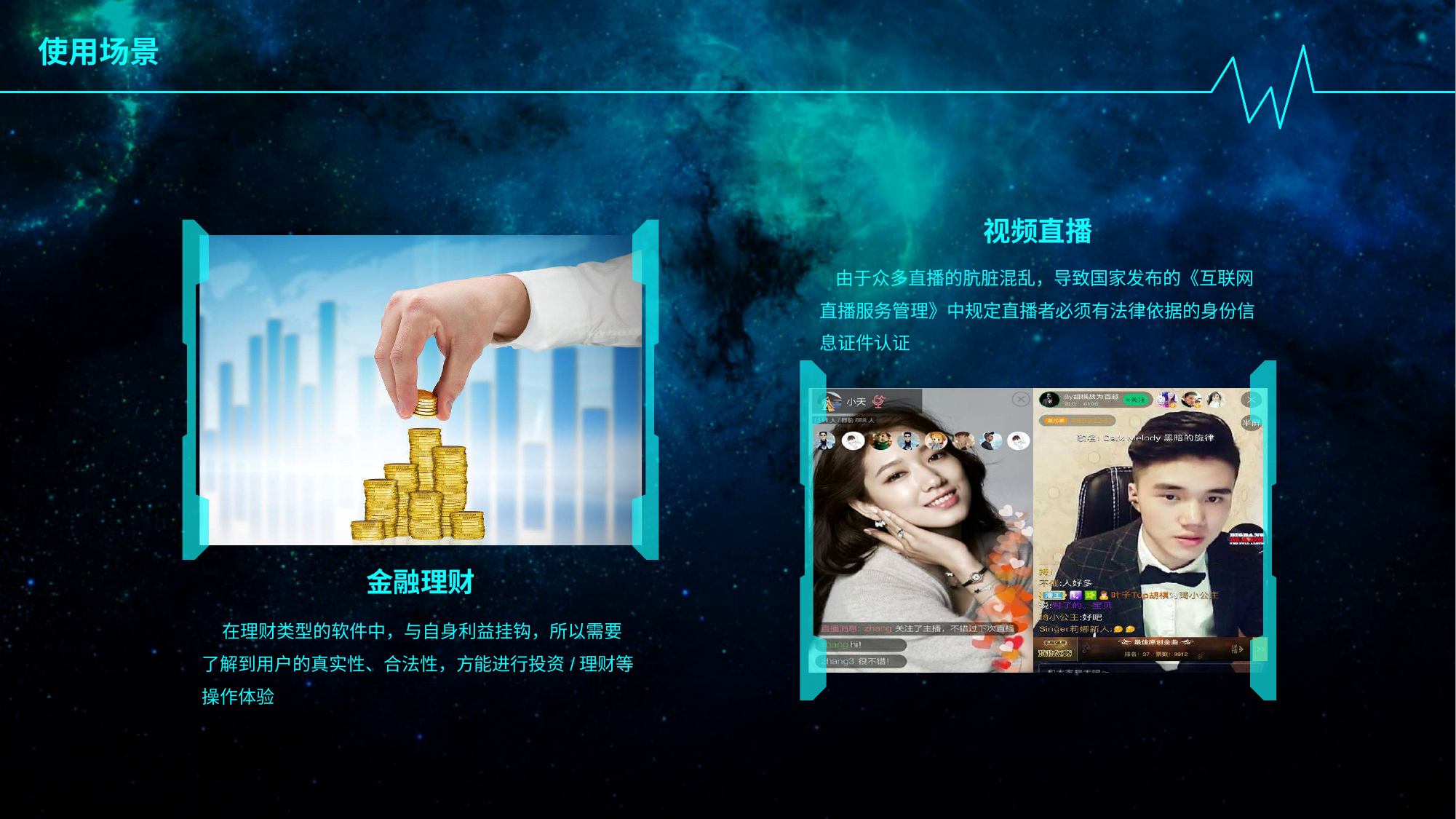

使用场景
视频直播

   由于众多直播的肮脏混乱，导致国家发布的《互联网直播服务管理》中规定直播者必须有法律依据的身份信息证件认证

金融理财
    在理财类型的软件中，与自身利益挂钩，所以需要了解到用户的真实性、合法性，方能进行投资/理财等操作体验